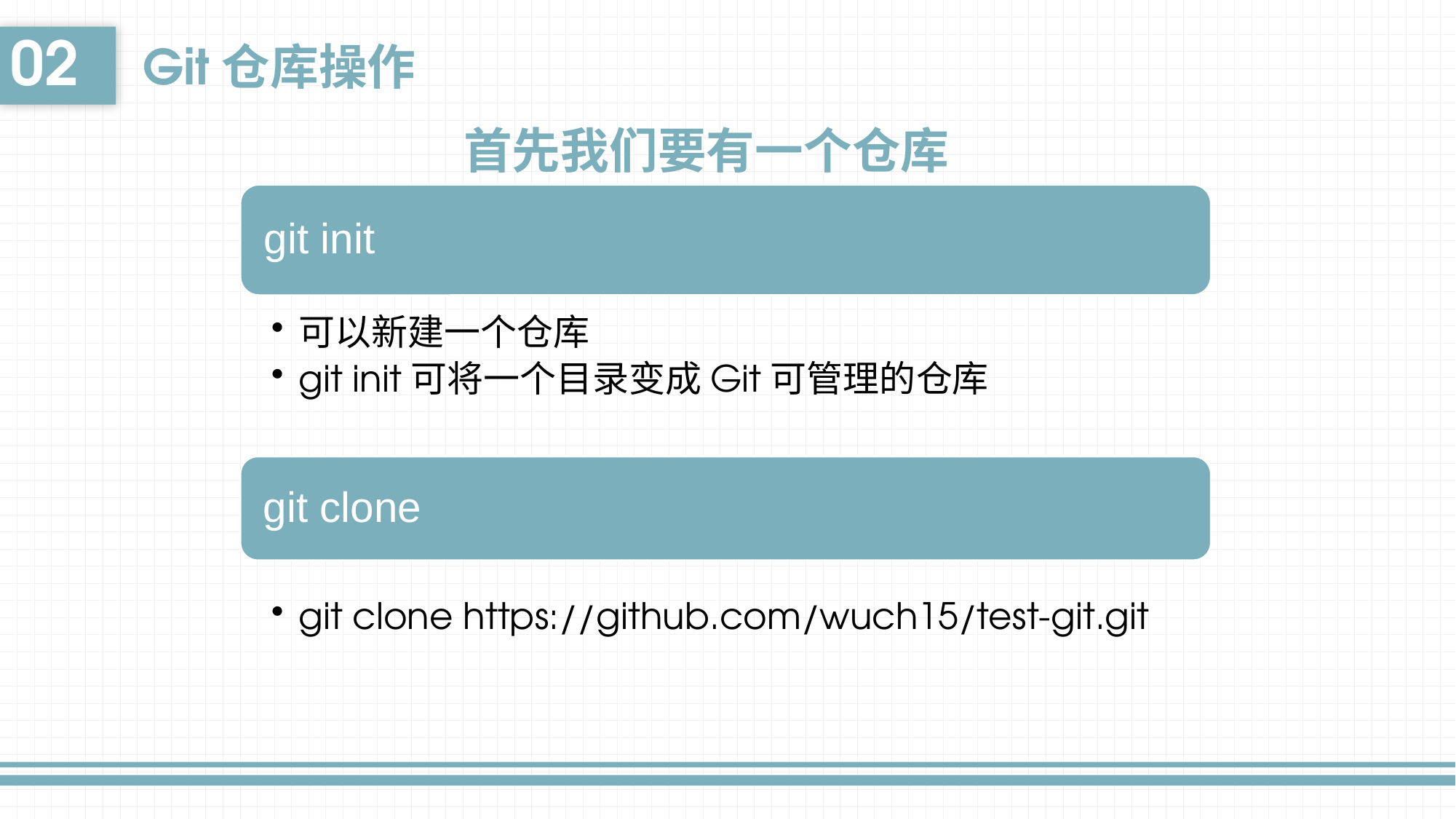

02
Git仓库操作
首先我们要有一个仓库
git init
可以新建一个仓库
git init可将一个目录变成Git可管理的仓库
git clone
git clone https://github.com/wuch15/test-git.git